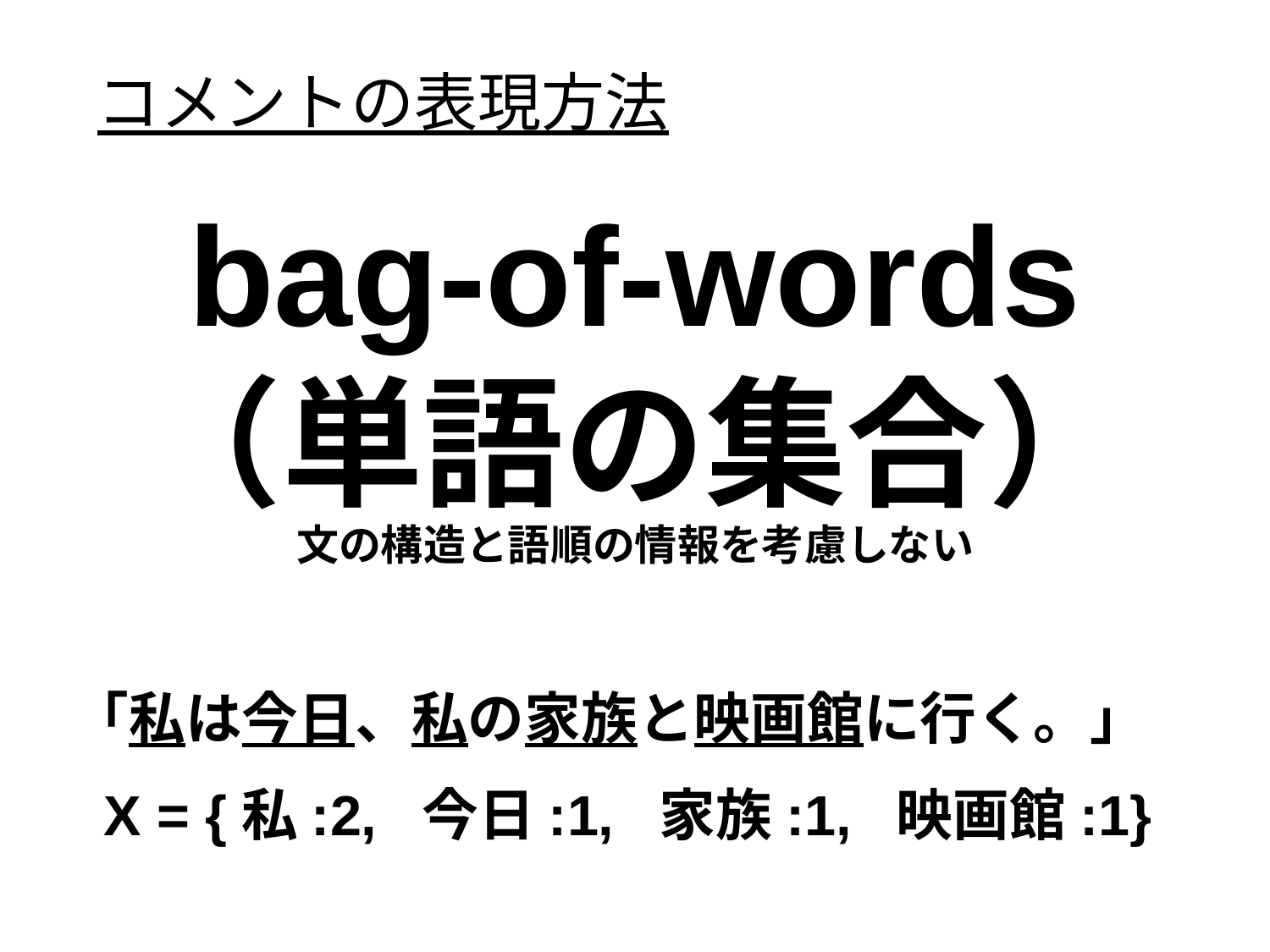

コメントの表現方法
bag-of-words
（単語の集合）
文の構造と語順の情報を考慮しない
「私は今日、私の家族と映画館に行く。」
  X = {私:2,  今日:1,  家族:1,  映画館:1}